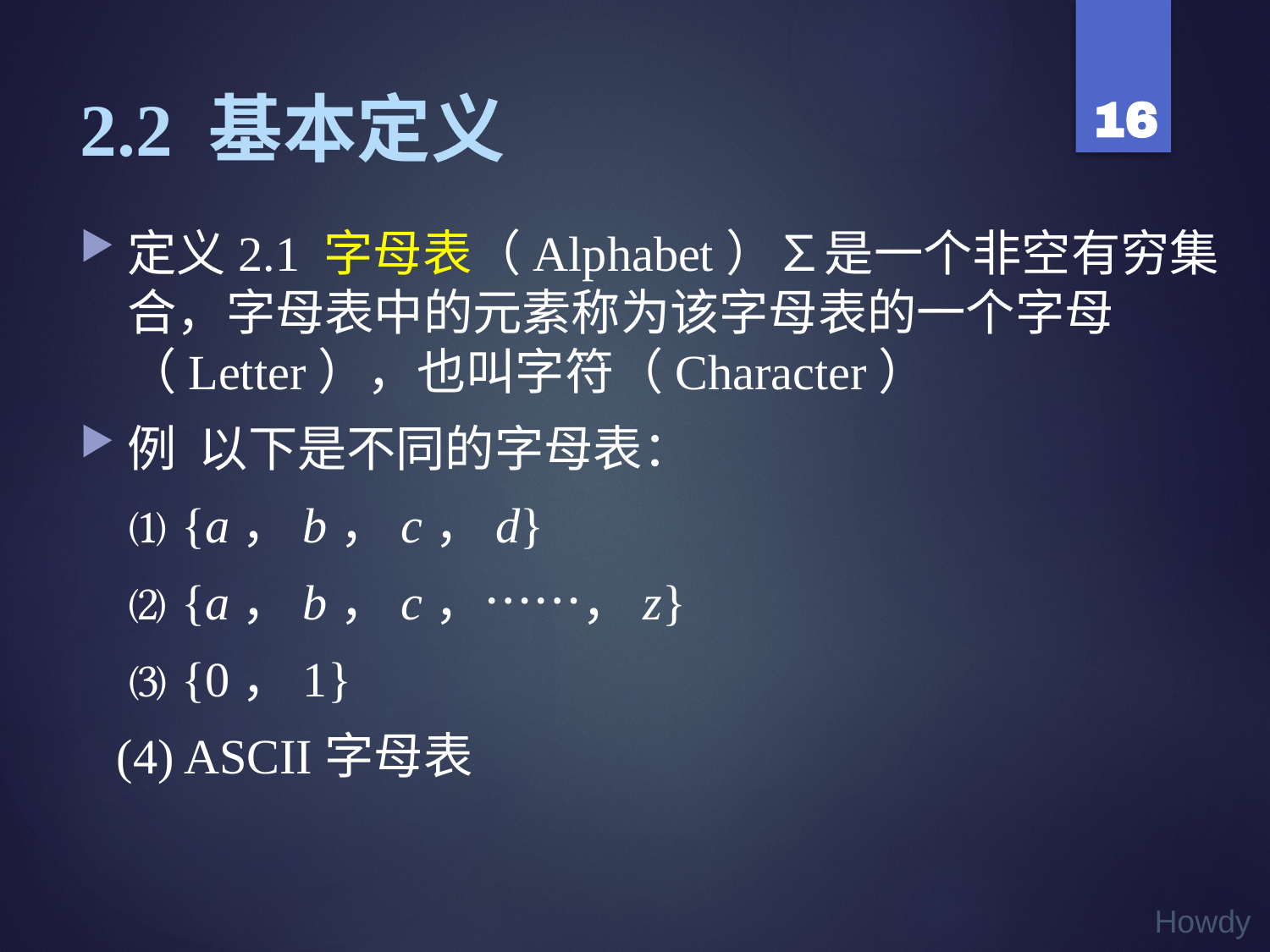

# 2.2 基本定义
定义2.1 字母表（Alphabet）∑是一个非空有穷集合，字母表中的元素称为该字母表的一个字母（Letter），也叫字符（Character）
例  以下是不同的字母表：
	⑴ {a，b，c，d}
	⑵ {a，b，c，……，z}
	⑶ {0，1}
   (4) ASCII字母表